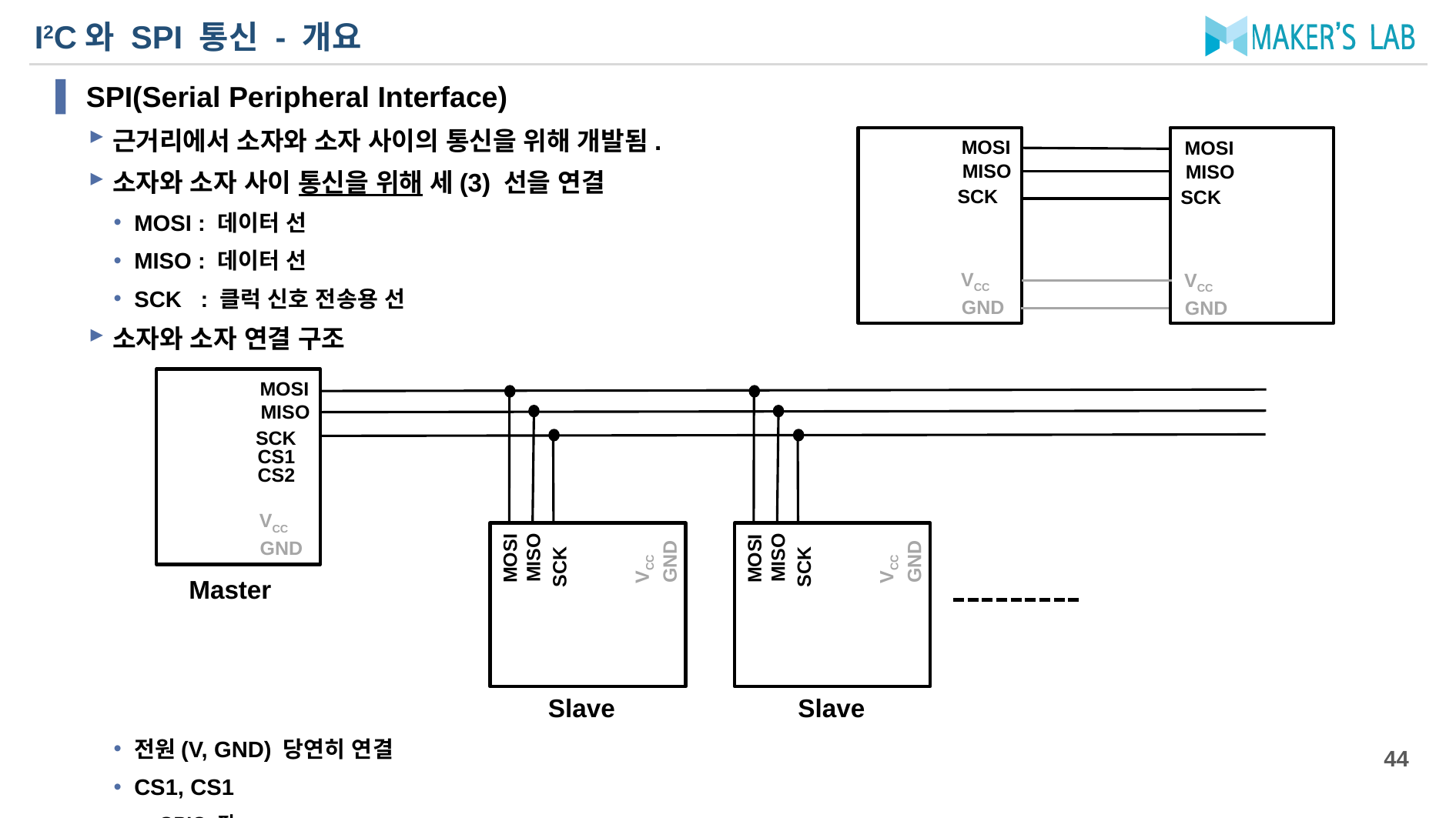

# I2C와 SPI 통신 - 개요
SPI(Serial Peripheral Interface)
근거리에서 소자와 소자 사이의 통신을 위해 개발됨.
소자와 소자 사이 통신을 위해 세(3) 선을 연결
MOSI : 데이터 선
MISO : 데이터 선
SCK   : 클럭 신호 전송용 선
소자와 소자 연결 구조

전원(V, GND) 당연히 연결
CS1, CS1
GPIO 핀

MOSI
MOSI
MISO
MISO
SCK
SCK
VCC
VCC
GND
GND

MOSI
MISO
SCK
VCC
GND

CS1
CS2

MOSI
MISO
SCK
VCC
GND

MOSI
MISO
SCK
VCC
GND
Master
Slave
Slave
44